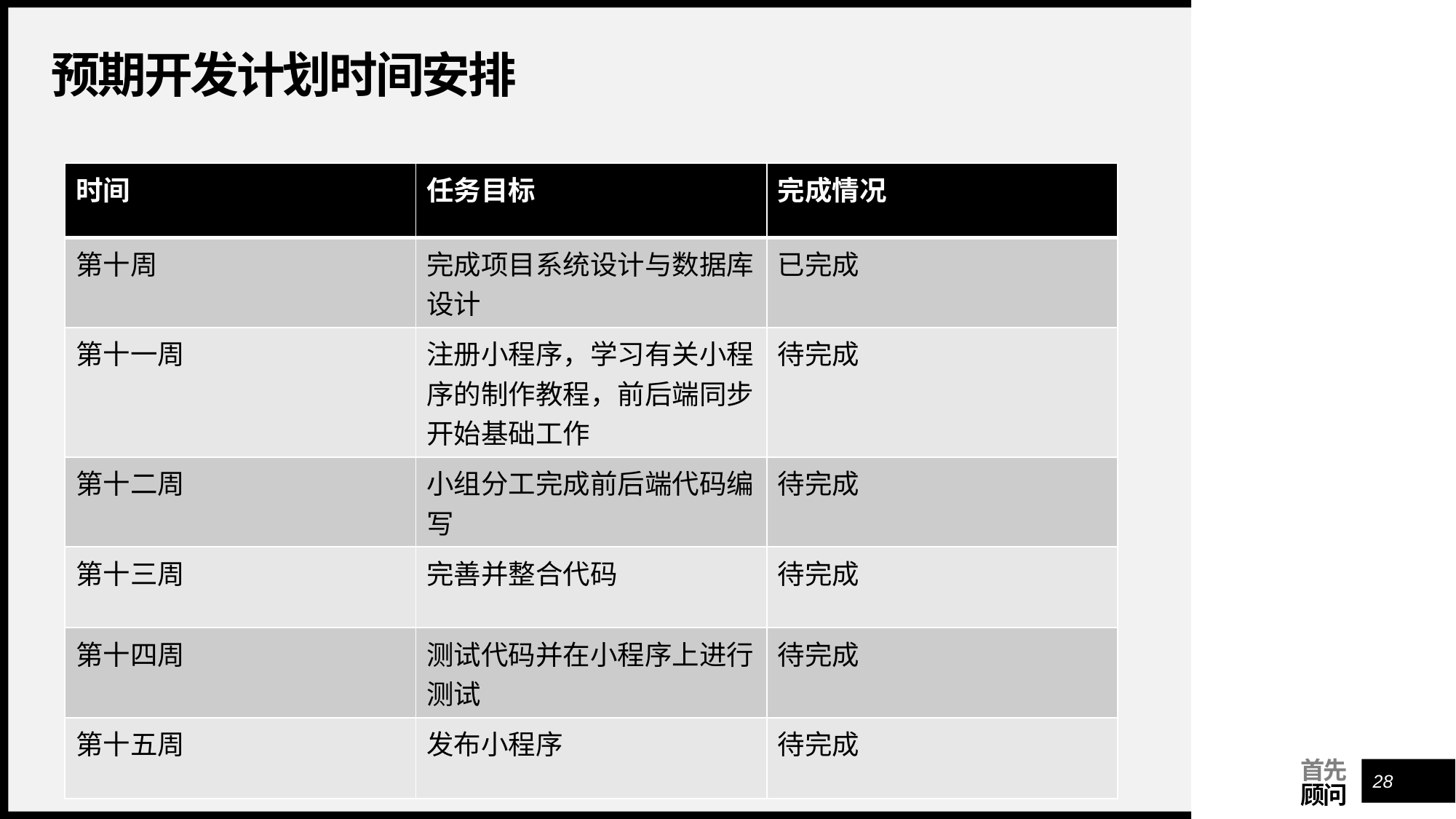

# 预期开发计划时间安排
| 时间 | 任务目标 | 完成情况 |
| --- | --- | --- |
| 第十周 | 完成项目系统设计与数据库设计 | 已完成 |
| 第十一周 | 注册小程序，学习有关小程序的制作教程，前后端同步开始基础工作 | 待完成 |
| 第十二周 | 小组分工完成前后端代码编写 | 待完成 |
| 第十三周 | 完善并整合代码 | 待完成 |
| 第十四周 | 测试代码并在小程序上进行测试 | 待完成 |
| 第十五周 | 发布小程序 | 待完成 |
28